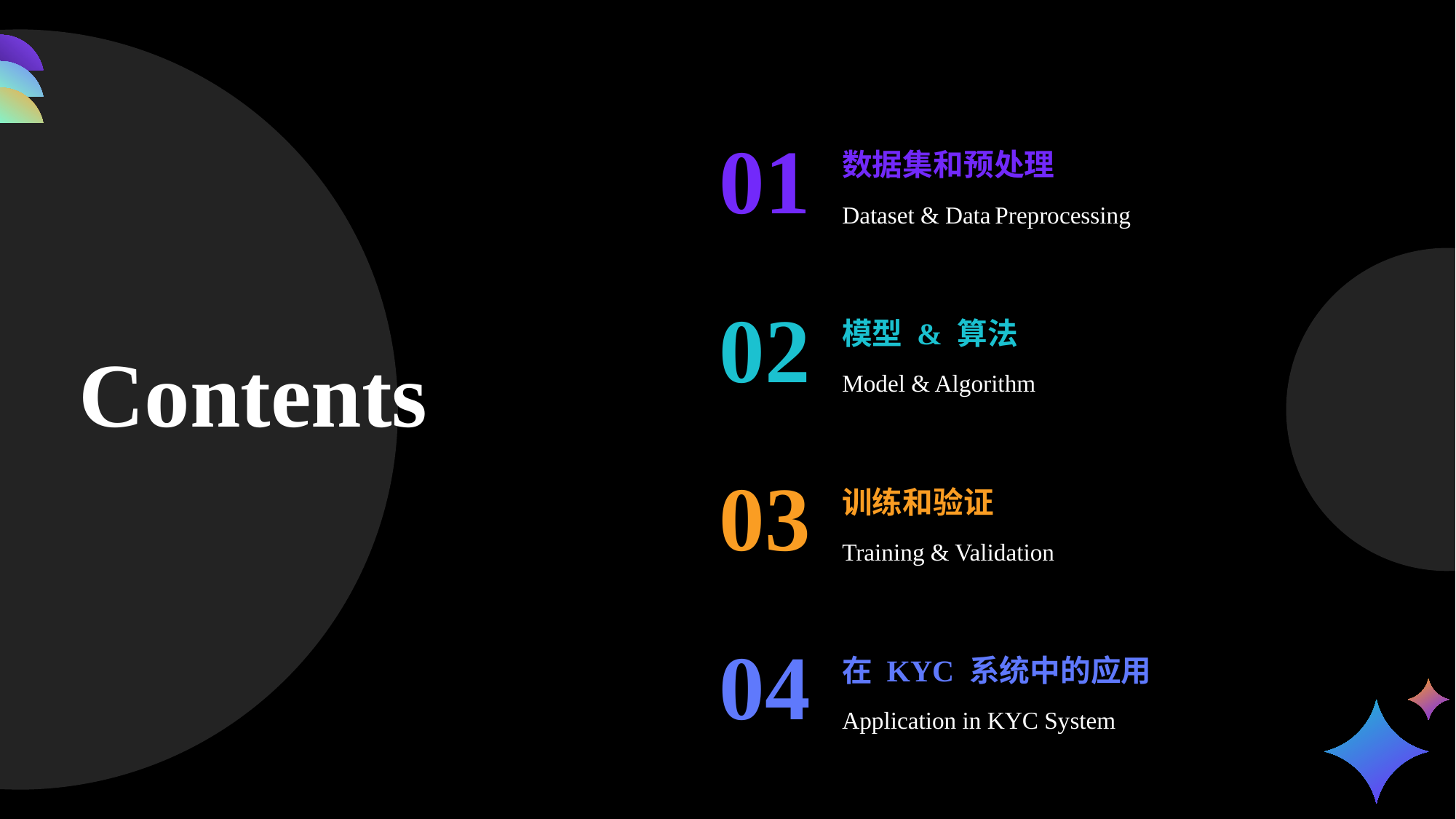

01
数据集和预处理
Dataset & Data Preprocessing
02
模型 & 算法
Model & Algorithm
03
训练和验证
Training & Validation

04
在 KYC 系统中的应用

Contents
Application in KYC System